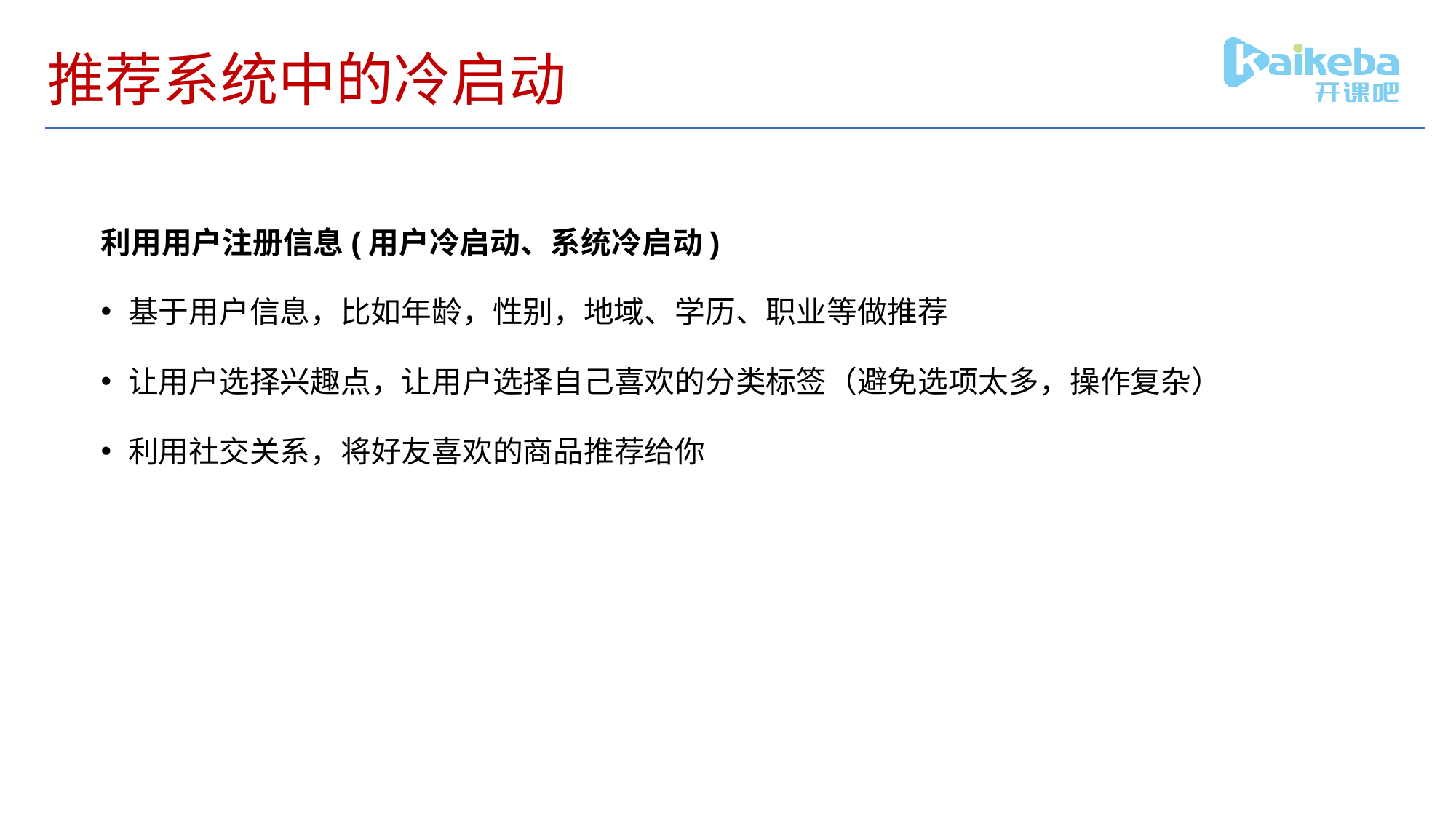

# 推荐系统中的冷启动
利用用户注册信息(用户冷启动、系统冷启动)
基于用户信息，比如年龄，性别，地域、学历、职业等做推荐
让用户选择兴趣点，让用户选择自己喜欢的分类标签（避免选项太多，操作复杂）
利用社交关系，将好友喜欢的商品推荐给你